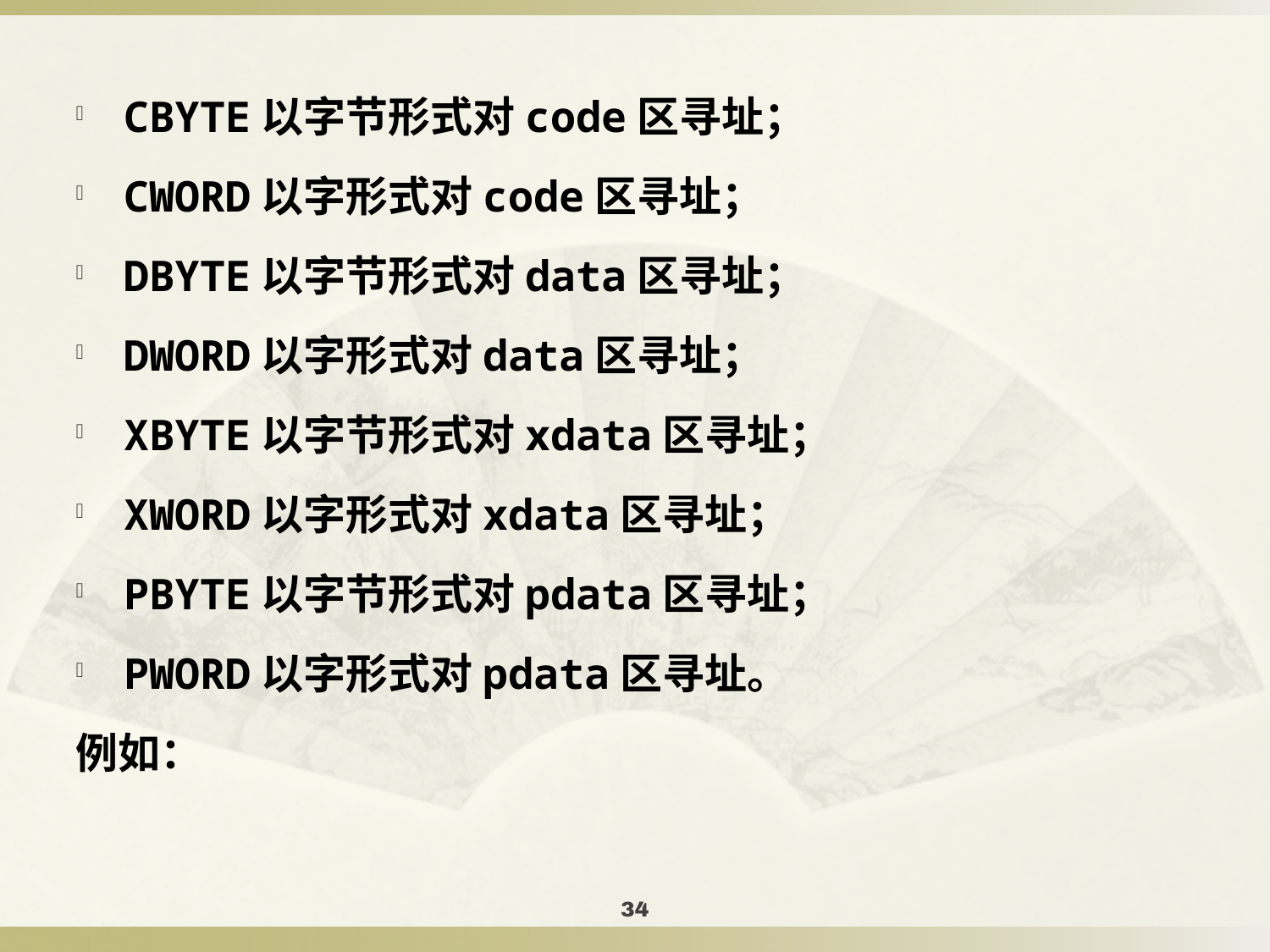

# CBYTE以字节形式对code区寻址；
CWORD以字形式对code区寻址；
DBYTE以字节形式对data区寻址；
DWORD以字形式对data区寻址；
XBYTE以字节形式对xdata区寻址；
XWORD以字形式对xdata区寻址；
PBYTE以字节形式对pdata区寻址；
PWORD以字形式对pdata区寻址。
例如：
34